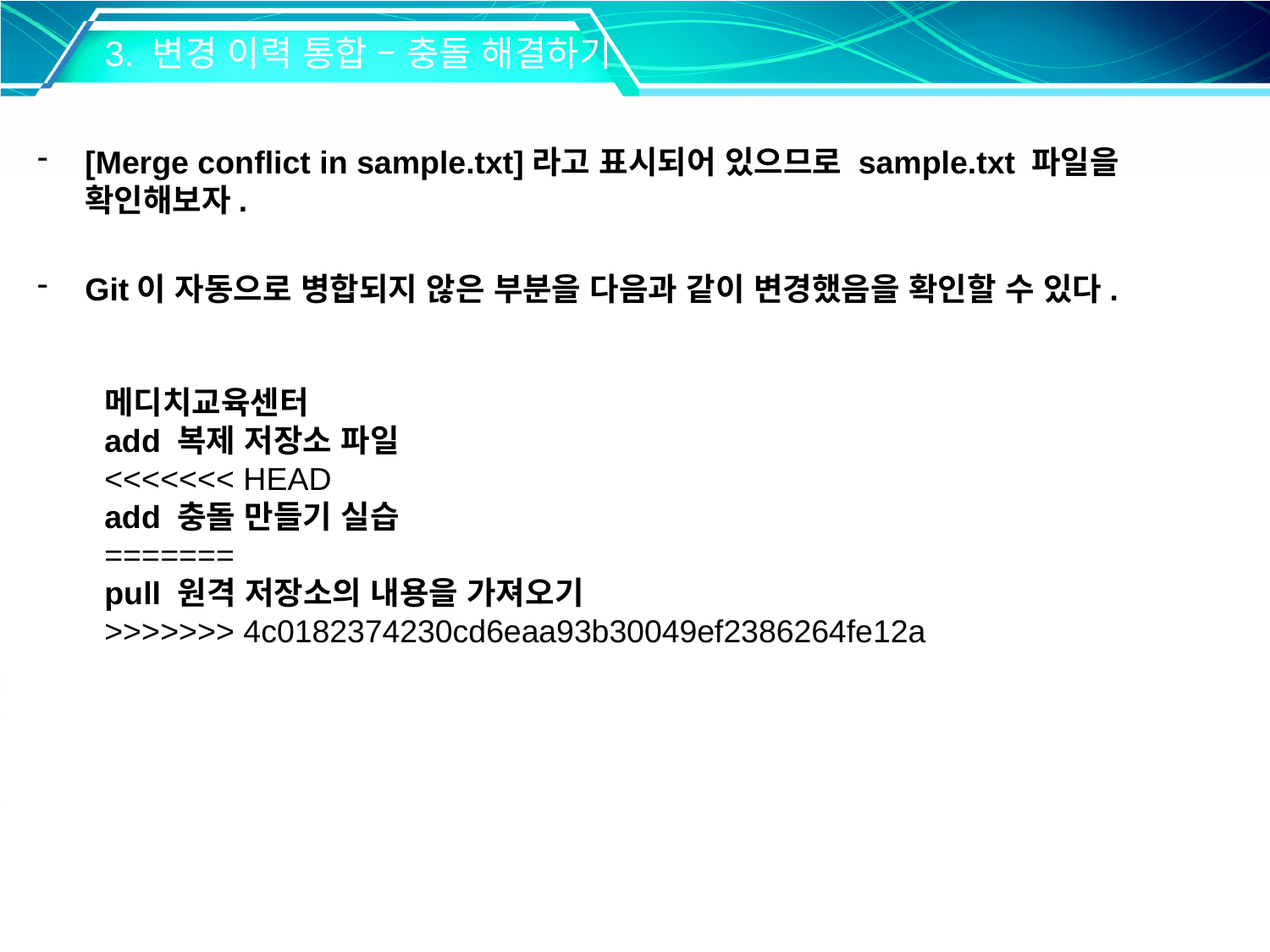

3. 변경 이력 통합 – 충돌 해결하기
[Merge conflict in sample.txt]라고 표시되어 있으므로 sample.txt 파일을 확인해보자.

Git이 자동으로 병합되지 않은 부분을 다음과 같이 변경했음을 확인할 수 있다.

메디치교육센터
add 복제 저장소 파일
<<<<<<< HEAD
add 충돌 만들기 실습
=======
pull 원격 저장소의 내용을 가져오기
>>>>>>> 4c0182374230cd6eaa93b30049ef2386264fe12a